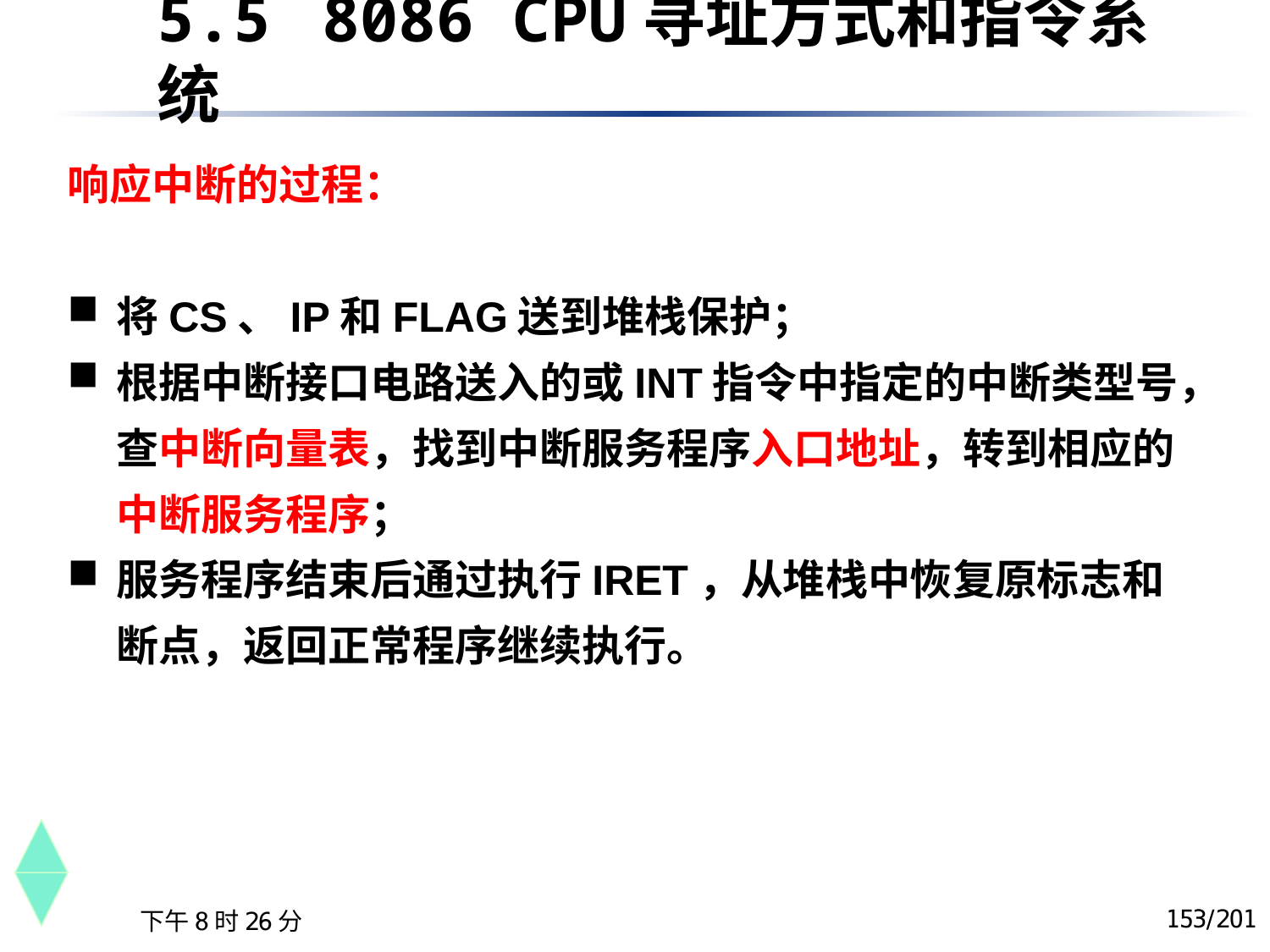

5.5	 8086 CPU寻址方式和指令系统
响应中断的过程：

将CS、IP和FLAG送到堆栈保护；
根据中断接口电路送入的或INT指令中指定的中断类型号，查中断向量表，找到中断服务程序入口地址，转到相应的中断服务程序；
服务程序结束后通过执行IRET，从堆栈中恢复原标志和断点，返回正常程序继续执行。
153/201
下午8时26分